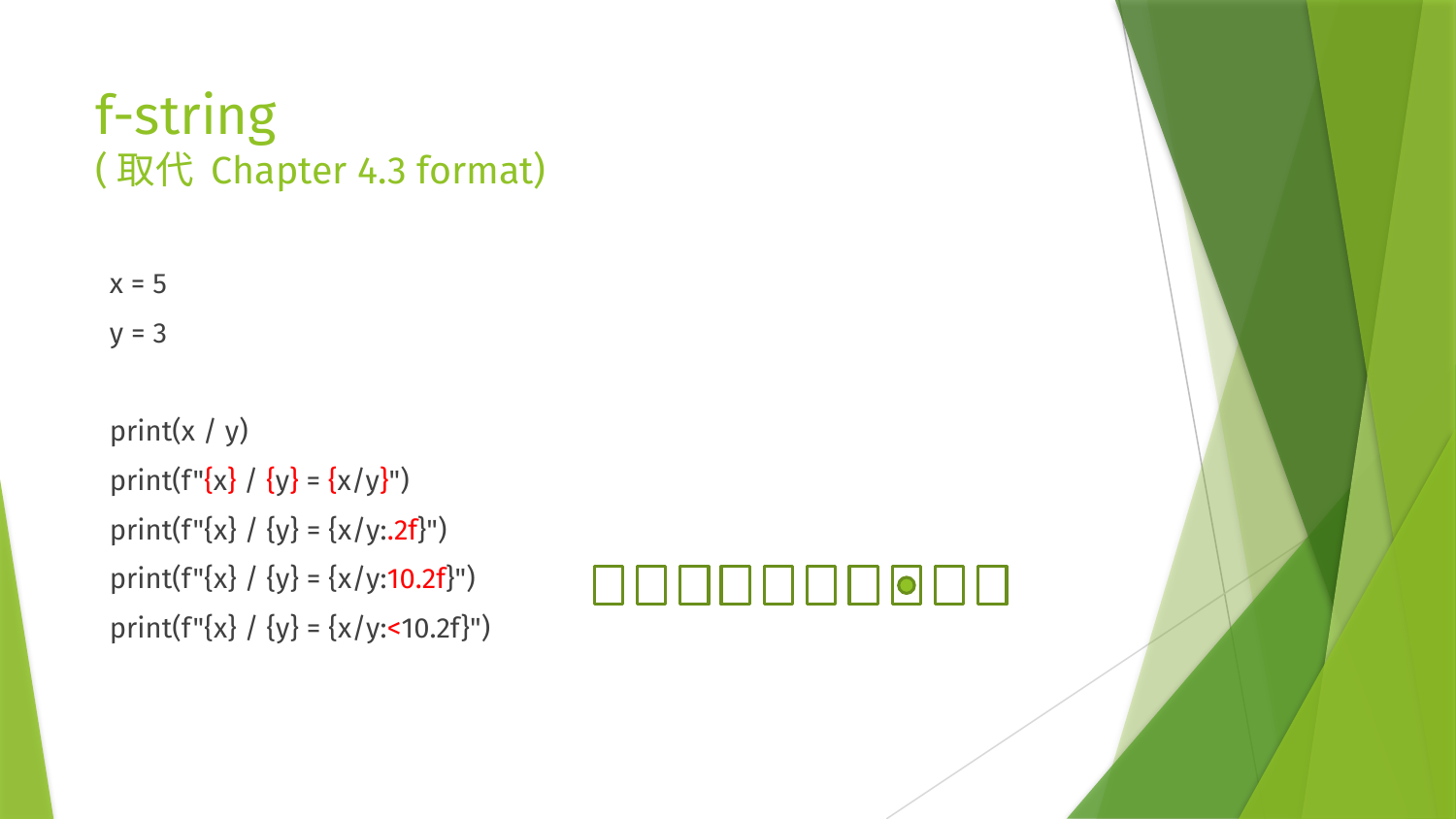

# f-string (取代 Chapter 4.3 format)
x = 5
y = 3

print(x / y)
print(f"{x} / {y} = {x/y}")
print(f"{x} / {y} = {x/y:.2f}")
print(f"{x} / {y} = {x/y:10.2f}")
print(f"{x} / {y} = {x/y:<10.2f}")